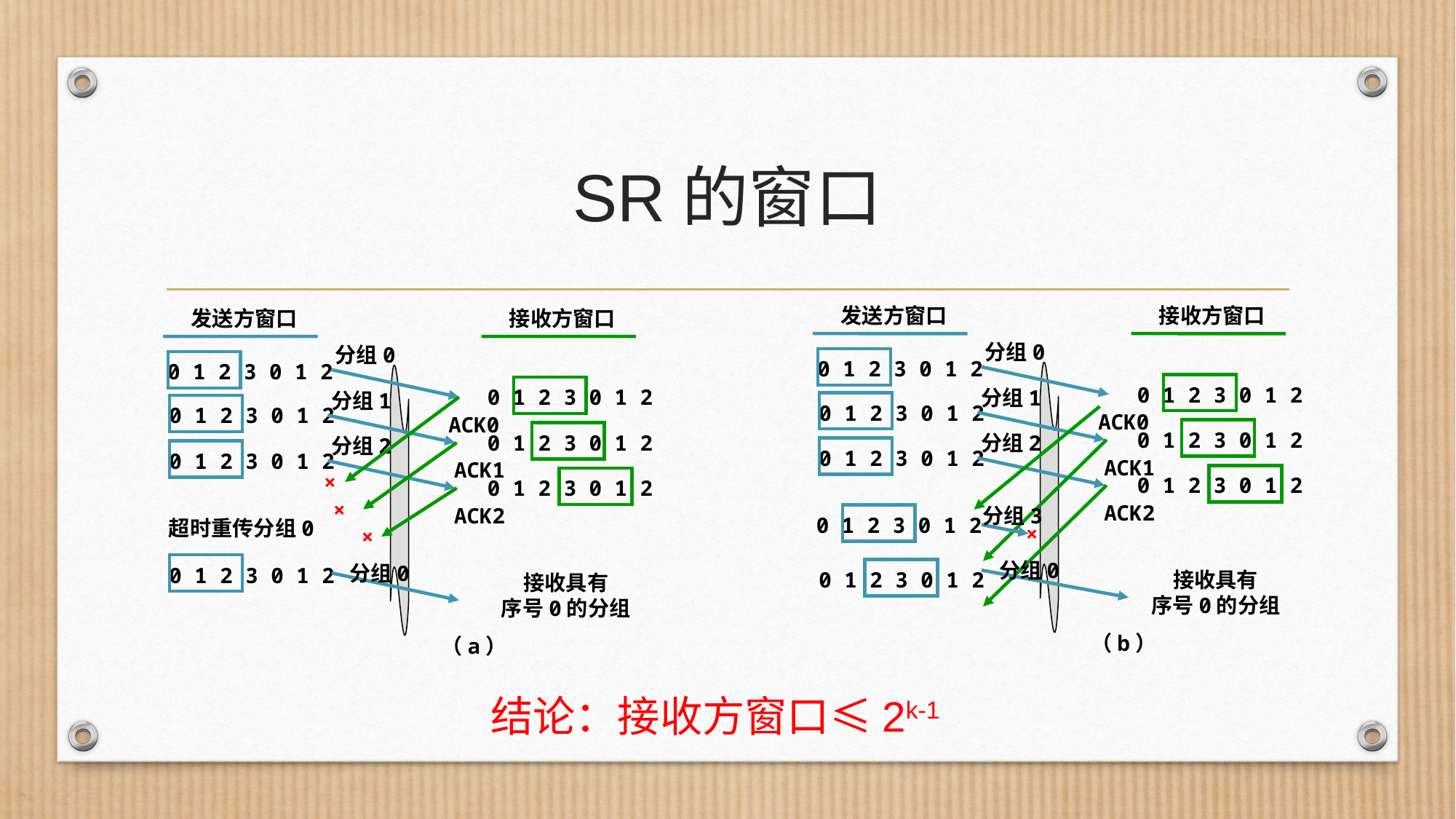

# SR的窗口
发送方窗口
接收方窗口

分组0

0 1 2 3 0 1 2

0 1 2 3 0 1 2
分组1

0 1 2 3 0 1 2
ACK0

0 1 2 3 0 1 2
分组2

0 1 2 3 0 1 2

ACK1

0 1 2 3 0 1 2

ACK2
分组3

0 1 2 3 0 1 2
×

分组0

0 1 2 3 0 1 2
接收具有
序号0的分组

（b）
发送方窗口
接收方窗口

分组0

0 1 2 3 0 1 2

0 1 2 3 0 1 2
分组1

0 1 2 3 0 1 2

ACK0

0 1 2 3 0 1 2
分组2

0 1 2 3 0 1 2

ACK1

×

0 1 2 3 0 1 2

×
ACK2
超时重传分组0
×

分组0
0 1 2 3 0 1 2
接收具有
序号0的分组

（a）
结论：接收方窗口≤2k-1